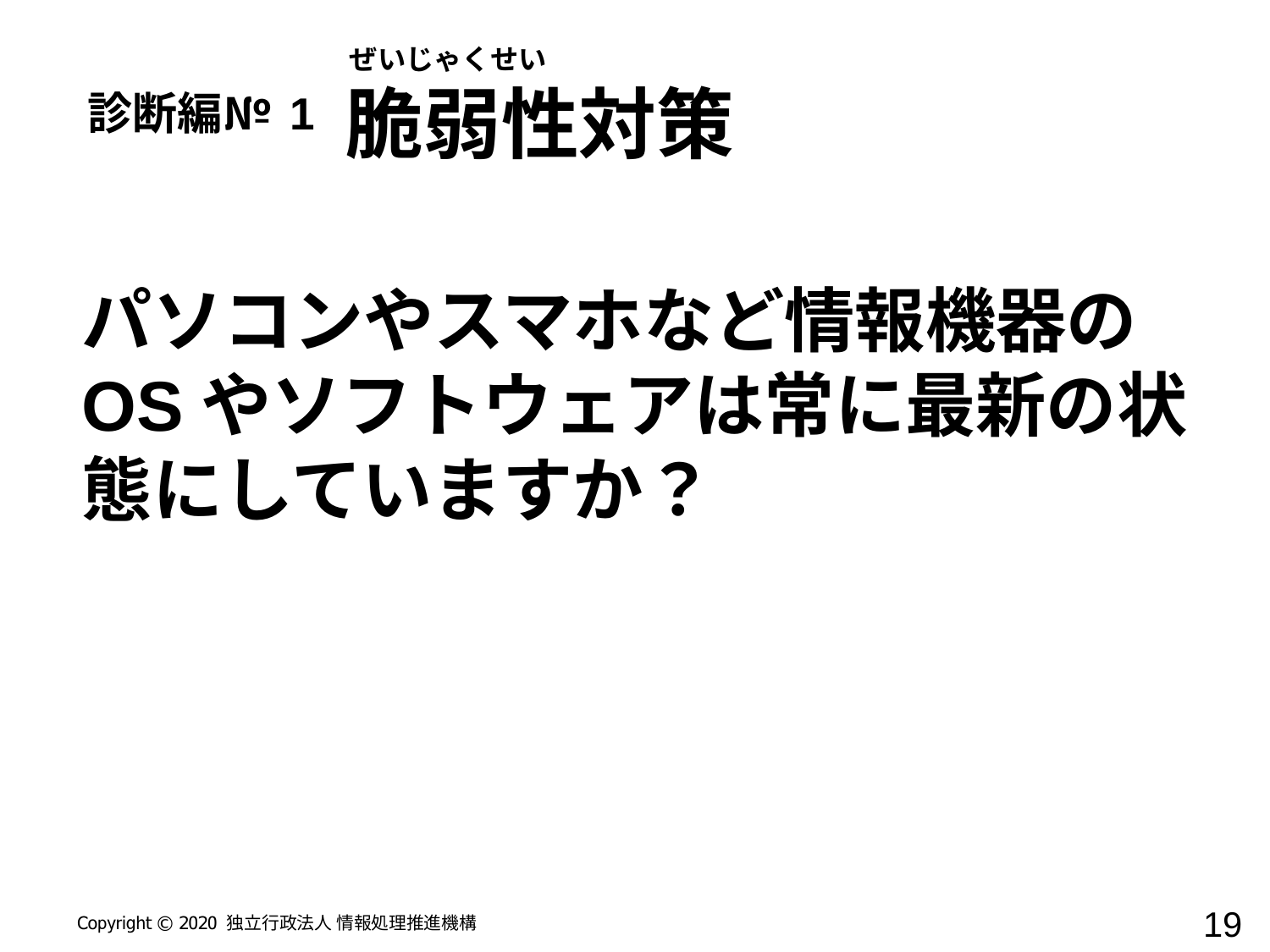

# ぜいじゃくせい 診断編№1 脆弱性対策

パソコンやスマホなど情報機器のOSやソフトウェアは常に最新の状態にしていますか？